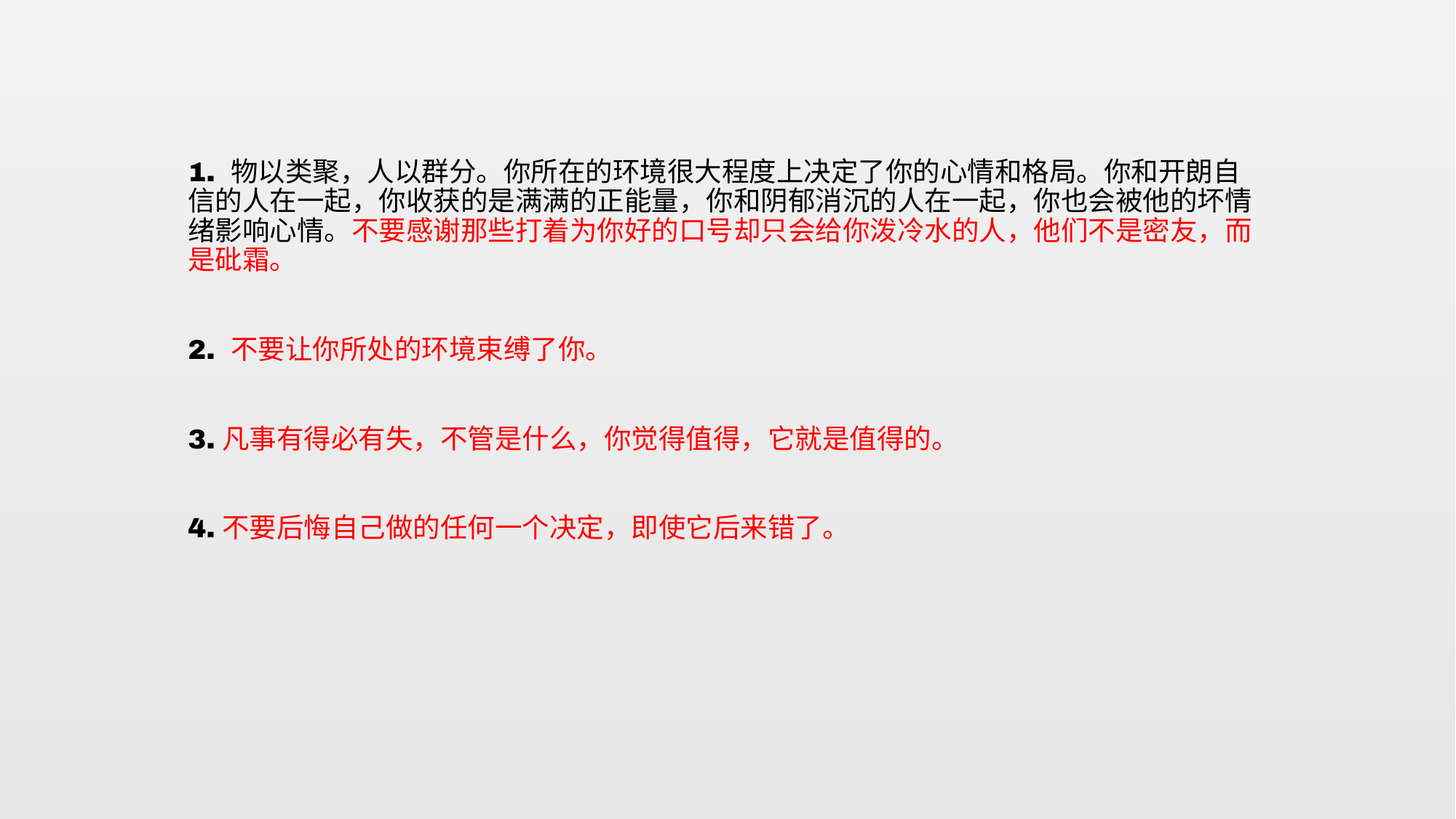

1. 物以类聚，人以群分。你所在的环境很大程度上决定了你的心情和格局。你和开朗自信的人在一起，你收获的是满满的正能量，你和阴郁消沉的人在一起，你也会被他的坏情绪影响心情。不要感谢那些打着为你好的口号却只会给你泼冷水的人，他们不是密友，而是砒霜。

2. 不要让你所处的环境束缚了你。

3.凡事有得必有失，不管是什么，你觉得值得，它就是值得的。

4.不要后悔自己做的任何一个决定，即使它后来错了。